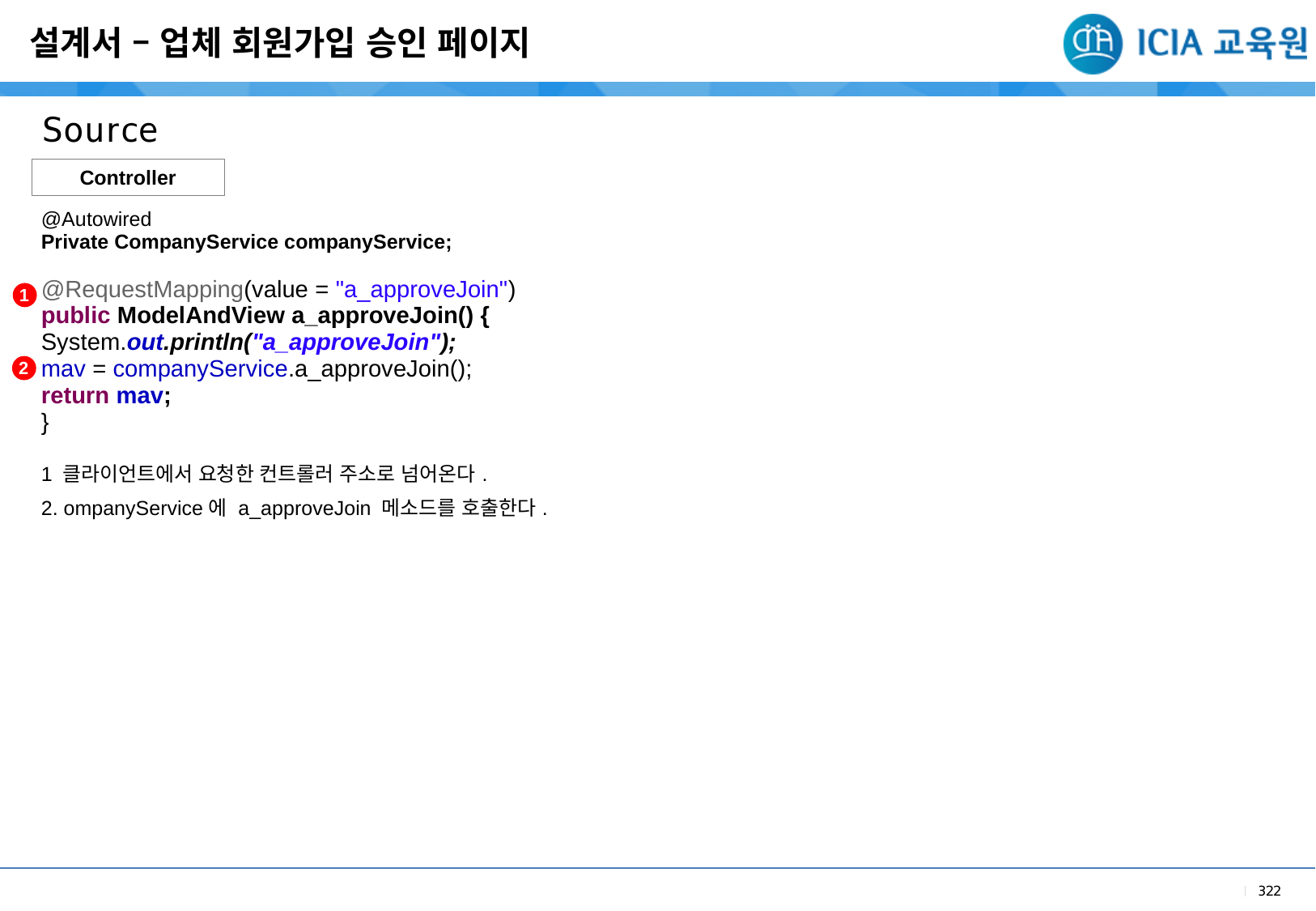

설계서 – 업체 회원가입 승인 페이지
Source
Controller
| @Autowired Private CompanyService companyService; @RequestMapping(value = "a\_approveJoin") public ModelAndView a\_approveJoin() { System.out.println("a\_approveJoin"); mav = companyService.a\_approveJoin(); return mav; } |
| --- |
| 1 클라이언트에서 요청한 컨트롤러 주소로 넘어온다. 2. ompanyService에 a\_approveJoin 메소드를 호출한다. |
1

2